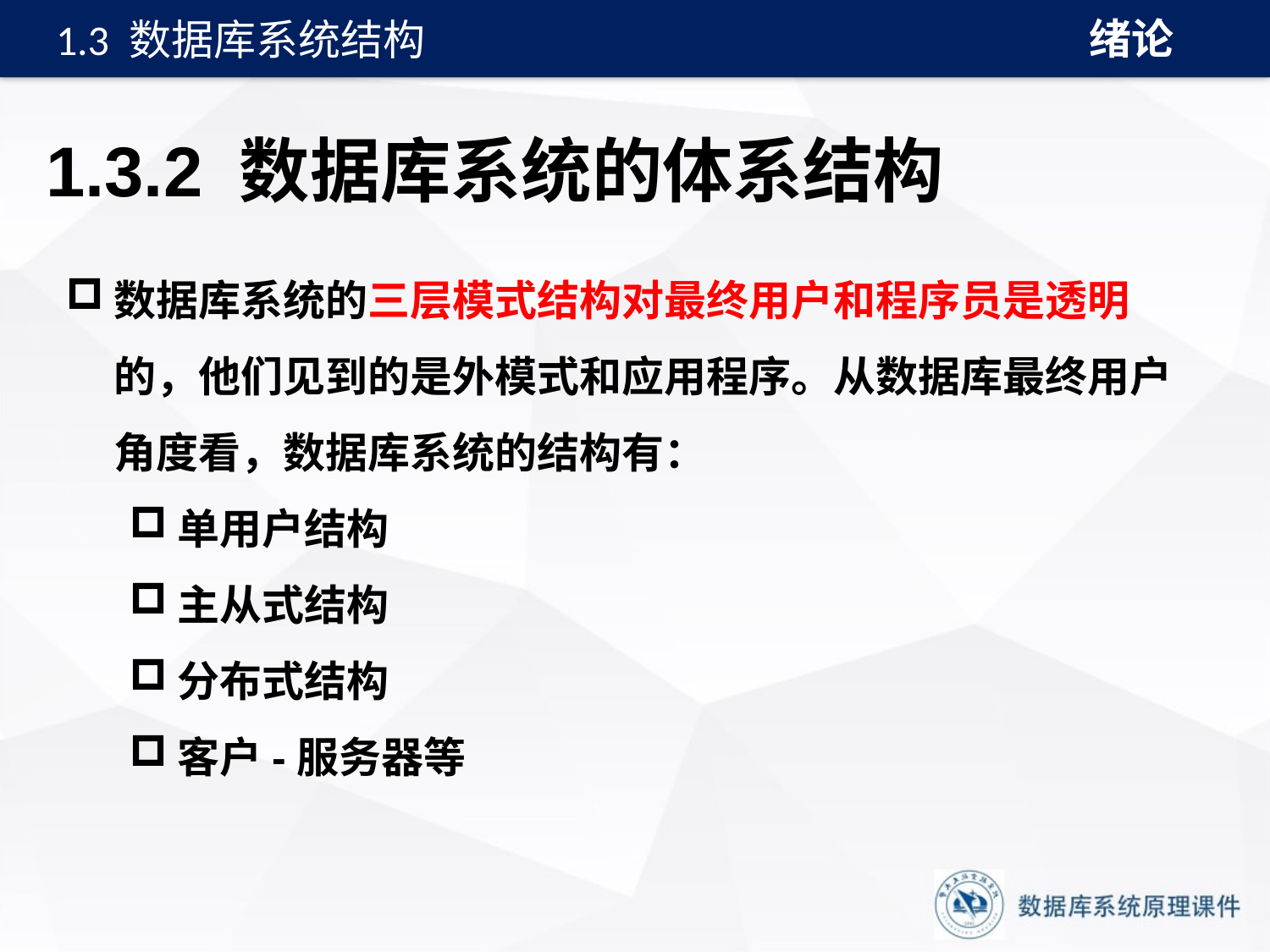

绪论
1.3 数据库系统结构
# 1.3.2 数据库系统的体系结构
数据库系统的三层模式结构对最终用户和程序员是透明的，他们见到的是外模式和应用程序。从数据库最终用户角度看，数据库系统的结构有：
单用户结构
主从式结构
分布式结构
客户-服务器等